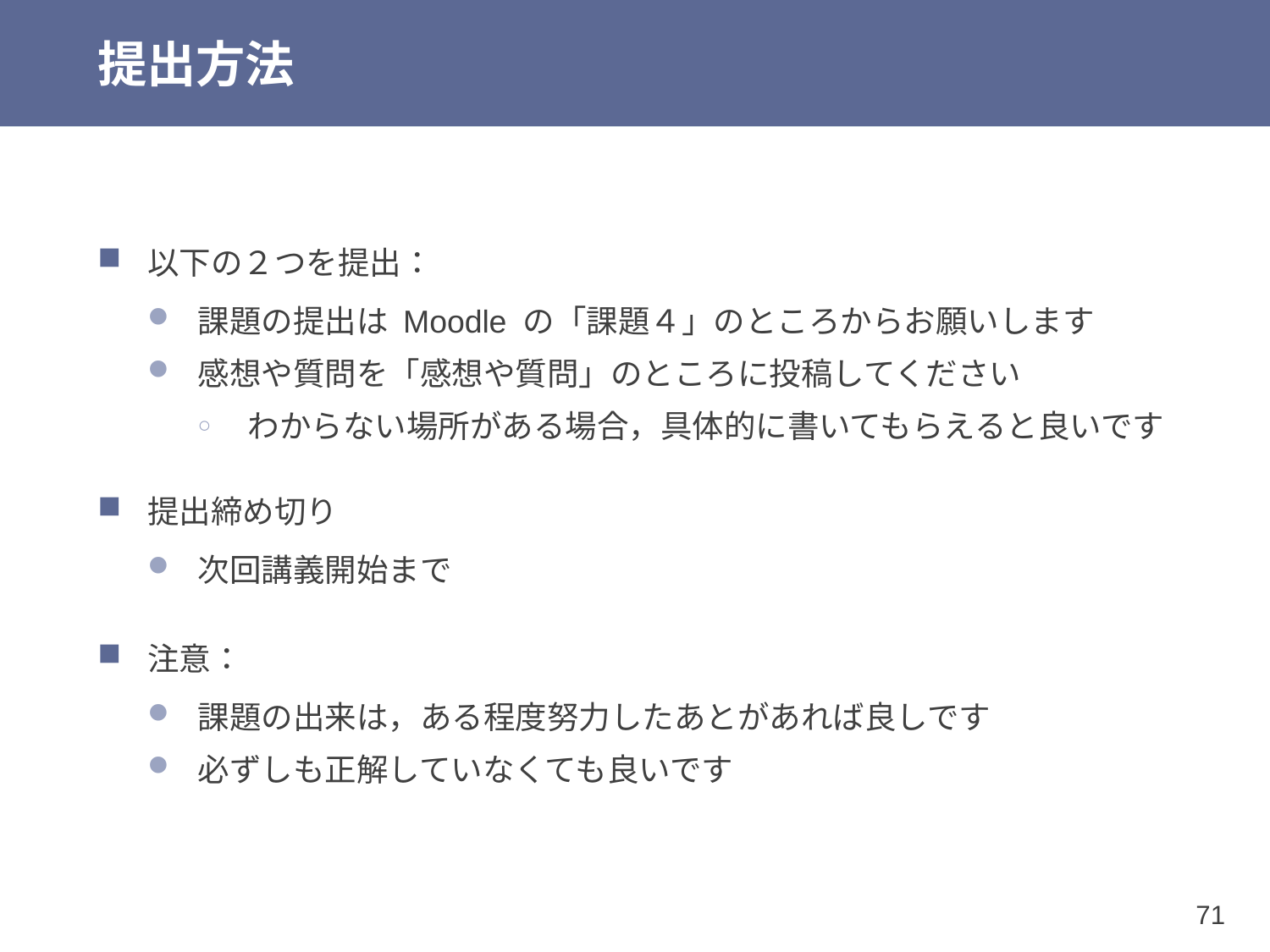

# 提出方法
以下の２つを提出：
課題の提出は Moodle の「課題４」のところからお願いします
感想や質問を「感想や質問」のところに投稿してください
わからない場所がある場合，具体的に書いてもらえると良いです
提出締め切り
次回講義開始まで
注意：
課題の出来は，ある程度努力したあとがあれば良しです
必ずしも正解していなくても良いです